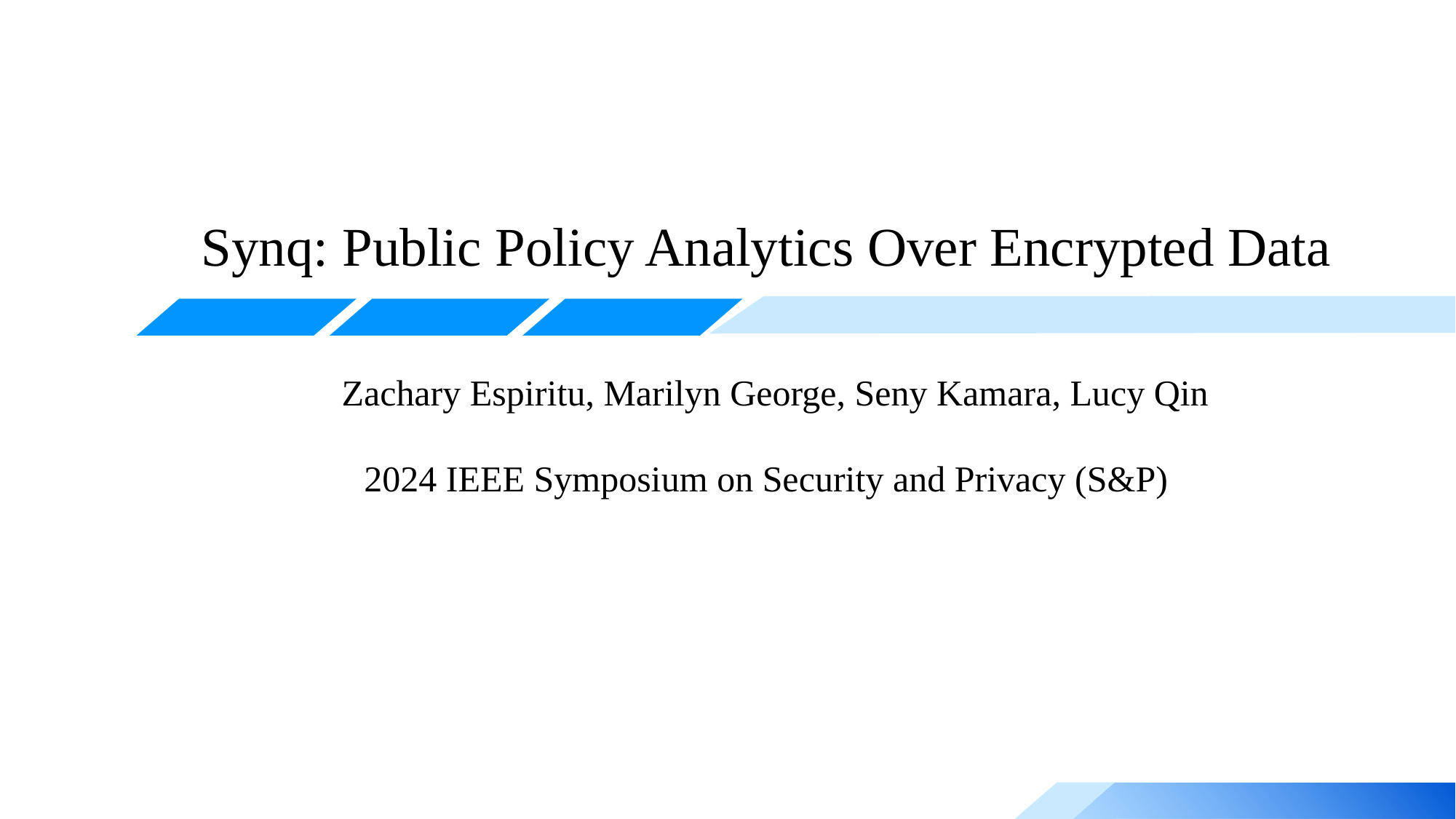

标准色
Synq: Public Policy Analytics Over Encrypted Data

Zachary Espiritu, Marilyn George, Seny Kamara, Lucy Qin
2024 IEEE Symposium on Security and Privacy (S&P)